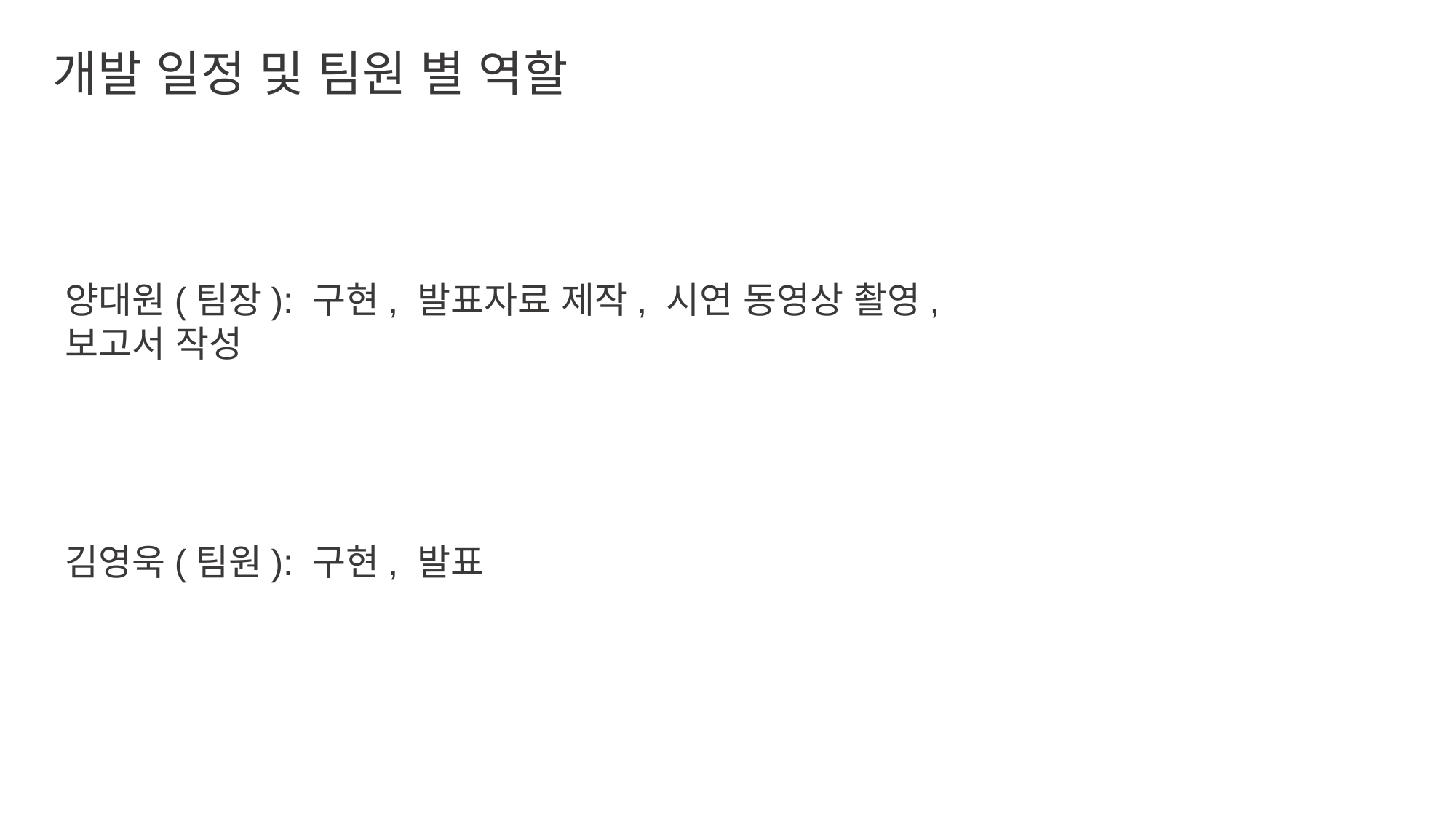

개발 일정 및 팀원 별 역할
양대원(팀장): 구현, 발표자료 제작, 시연 동영상 촬영, 보고서 작성

김영욱(팀원): 구현, 발표